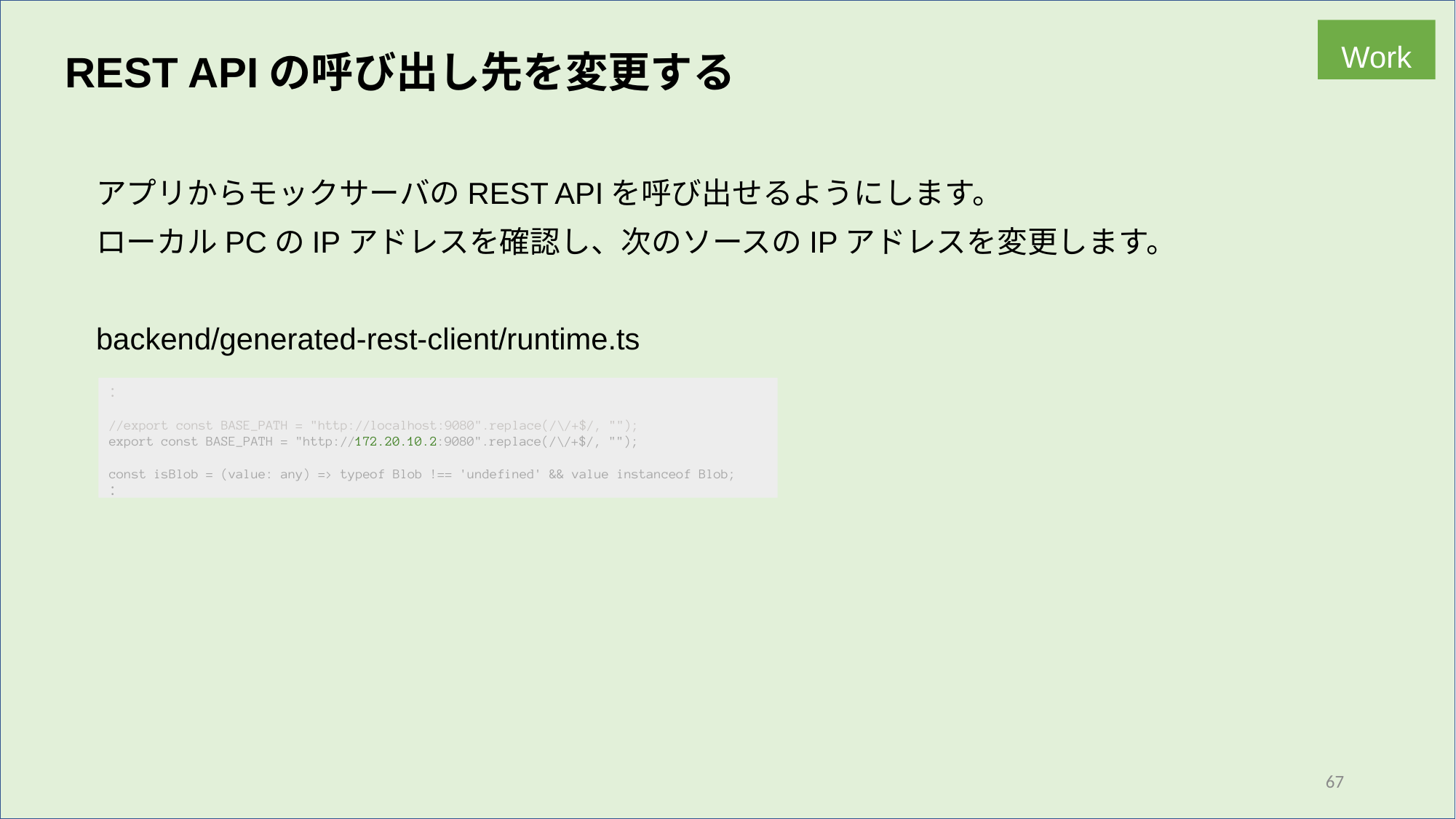

Work
REST APIの呼び出し先を変更する
アプリからモックサーバのREST APIを呼び出せるようにします。
ローカルPCのIPアドレスを確認し、次のソースのIPアドレスを変更します。

backend/generated-rest-client/runtime.ts

：

//export const BASE_PATH = "http://localhost:9080".replace(/\/+$/, "");
export const BASE_PATH = "http://172.20.10.2:9080".replace(/\/+$/, "");
const isBlob = (value: any) => typeof Blob !== 'undefined' && value instanceof Blob;
：
67